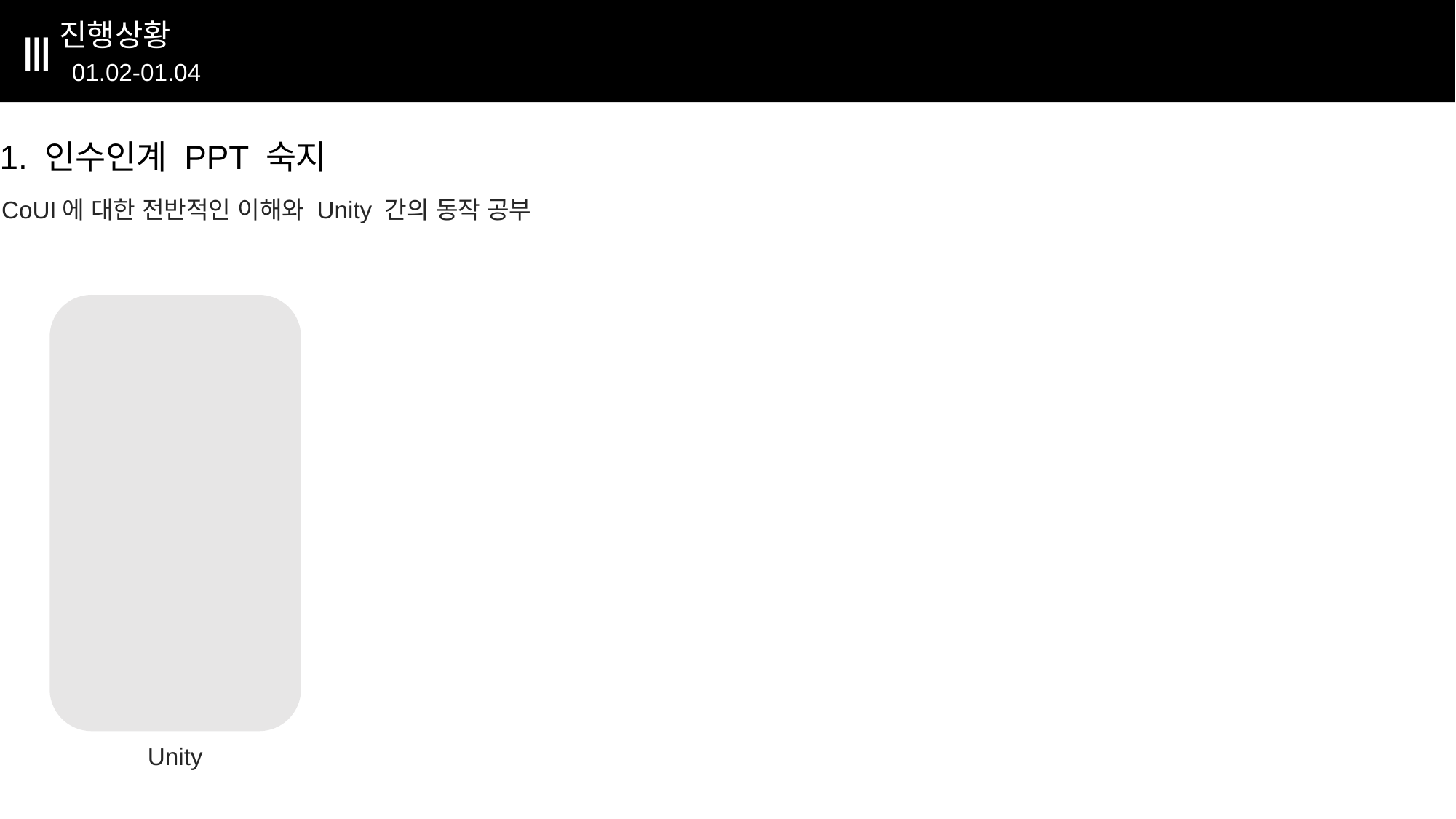

# 진행상황
Ⅲ
01.02-01.04
1. 인수인계 PPT 숙지
CoUI에 대한 전반적인 이해와 Unity 간의 동작 공부

Unity